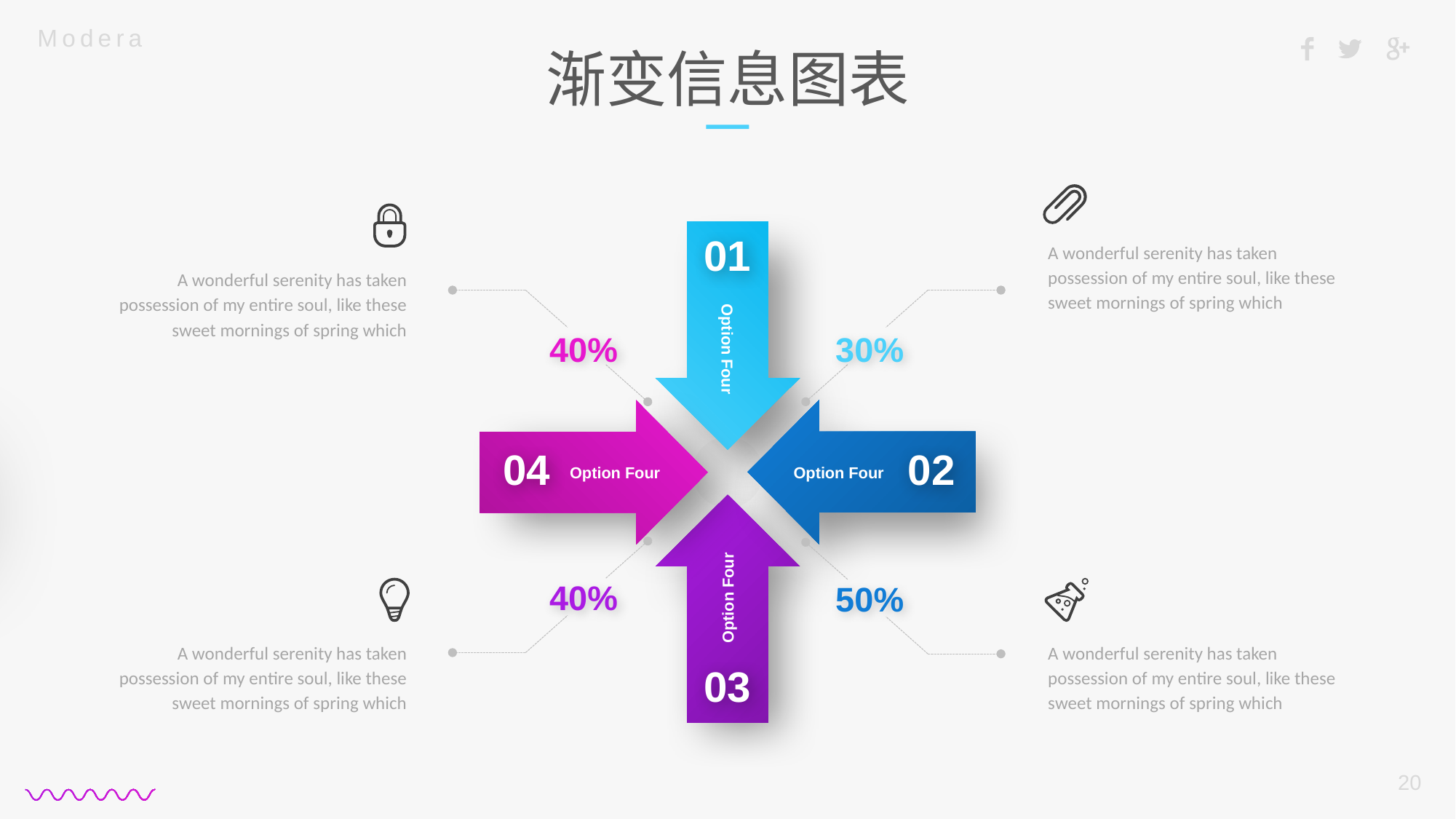

# 渐变信息图表

A wonderful serenity has taken possession of my entire soul, like these sweet mornings of spring which

A wonderful serenity has taken possession of my entire soul, like these sweet mornings of spring which

01
Option Four
40%
30%

Option Six

06

Option Three

03

02
Option Four

04
Option Four

Option Four
03
40%
50%

A wonderful serenity has taken possession of my entire soul, like these sweet mornings of spring which

A wonderful serenity has taken possession of my entire soul, like these sweet mornings of spring which

A wonderful
A wonderful serenity has taken possession of my entire soul, like these sweet mornings of spring which I enjoy with my whole heart.

03

A wonderful
A wonderful serenity has taken possession of my entire soul, like these sweet mornings

02

A wonderful
A wonderful serenity has taken possession of my entire soul, like these sweet mornings

04

A wonderful
A wonderful serenity has taken possession of my entire soul

01

A wonderful
A wonderful serenity has taken possession of my entire soul

05